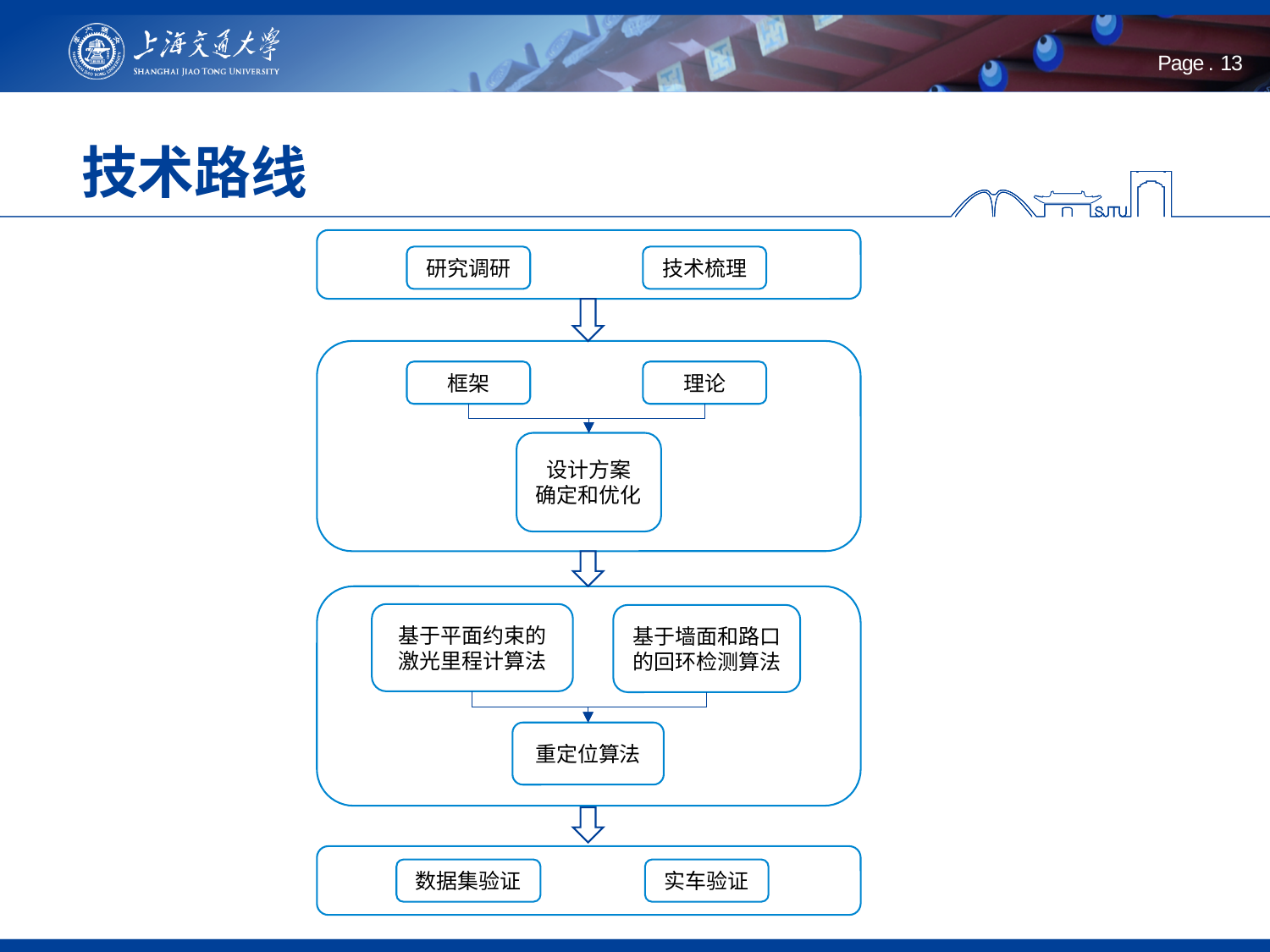

# 技术路线

研究调研
技术梳理

框架
理论
设计方案
确定和优化

基于平面约束的激光里程计算法
基于墙面和路口的回环检测算法
重定位算法

数据集验证
实车验证